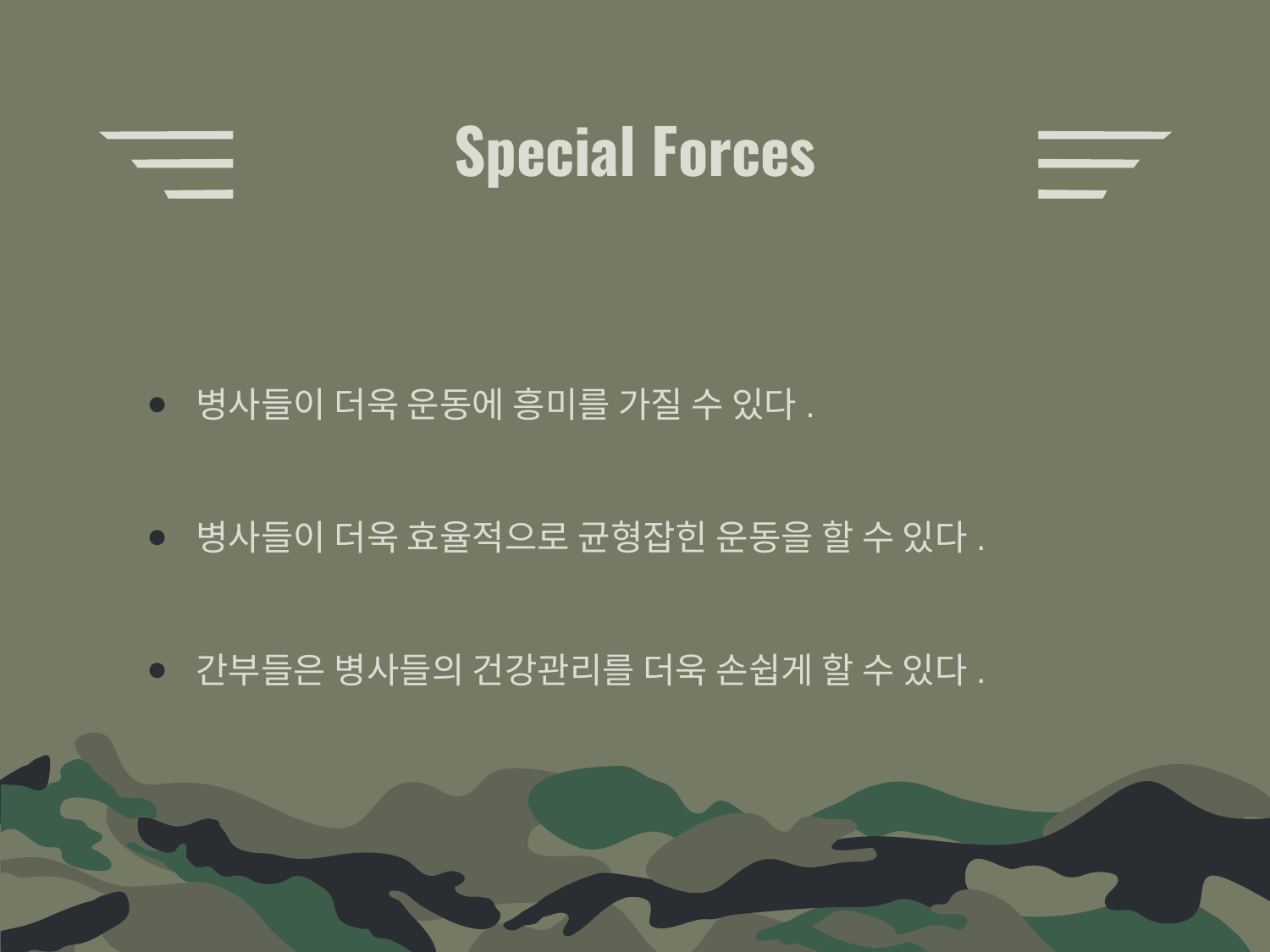

# Special Forces

병사들이 더욱 운동에 흥미를 가질 수 있다.
병사들이 더욱 효율적으로 균형잡힌 운동을 할 수 있다.
간부들은 병사들의 건강관리를 더욱 손쉽게 할 수 있다.